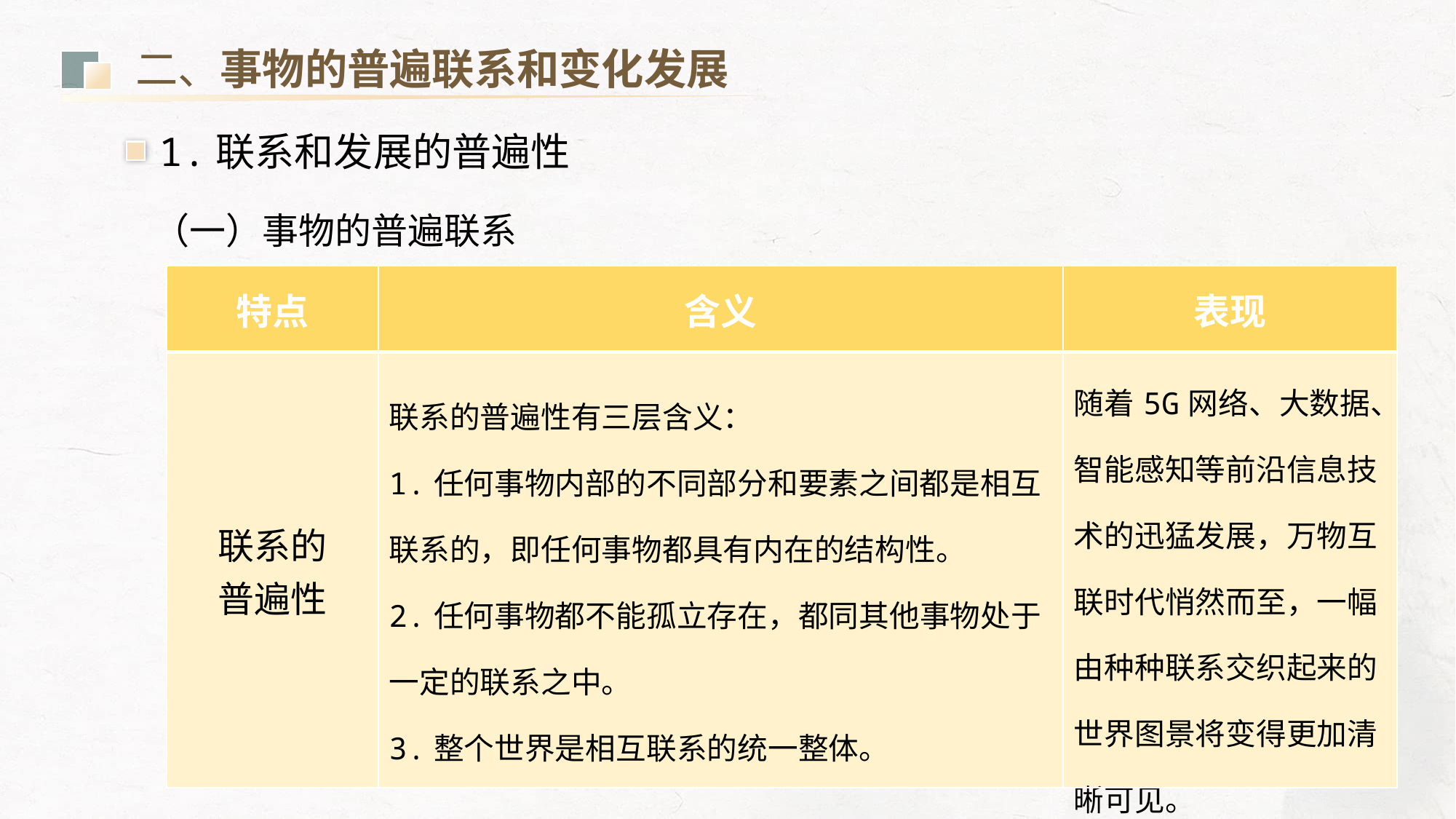

二、事物的普遍联系和变化发展

1.联系和发展的普遍性

（一）事物的普遍联系
| 特点 | 含义 | 表现 |
| --- | --- | --- |
| 联系的 普遍性 | 联系的普遍性有三层含义： 1.任何事物内部的不同部分和要素之间都是相互联系的，即任何事物都具有内在的结构性。 2.任何事物都不能孤立存在，都同其他事物处于一定的联系之中。 3.整个世界是相互联系的统一整体。 | 随着5G网络、大数据、智能感知等前沿信息技术的迅猛发展，万物互联时代悄然而至，一幅由种种联系交织起来的世界图景将变得更加清晰可见。 |